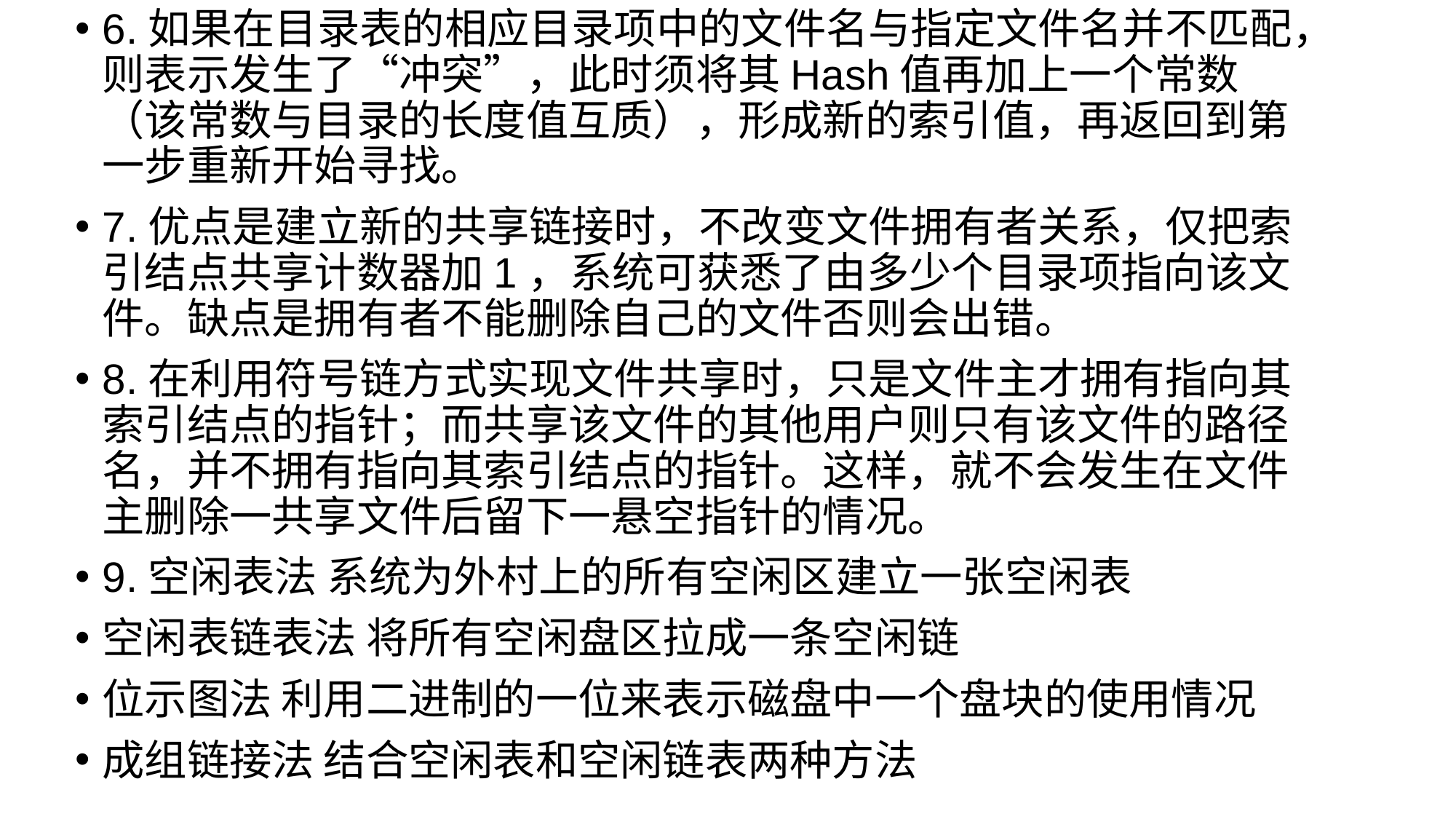

6.如果在目录表的相应目录项中的文件名与指定文件名并不匹配，则表示发生了“冲突”，此时须将其Hash值再加上一个常数（该常数与目录的长度值互质），形成新的索引值，再返回到第一步重新开始寻找。
7.优点是建立新的共享链接时，不改变文件拥有者关系，仅把索引结点共享计数器加1，系统可获悉了由多少个目录项指向该文件。缺点是拥有者不能删除自己的文件否则会出错。
8.在利用符号链方式实现文件共享时，只是文件主才拥有指向其索引结点的指针；而共享该文件的其他用户则只有该文件的路径名，并不拥有指向其索引结点的指针。这样，就不会发生在文件主删除一共享文件后留下一悬空指针的情况。
9.空闲表法 系统为外村上的所有空闲区建立一张空闲表
空闲表链表法 将所有空闲盘区拉成一条空闲链
位示图法 利用二进制的一位来表示磁盘中一个盘块的使用情况
成组链接法 结合空闲表和空闲链表两种方法